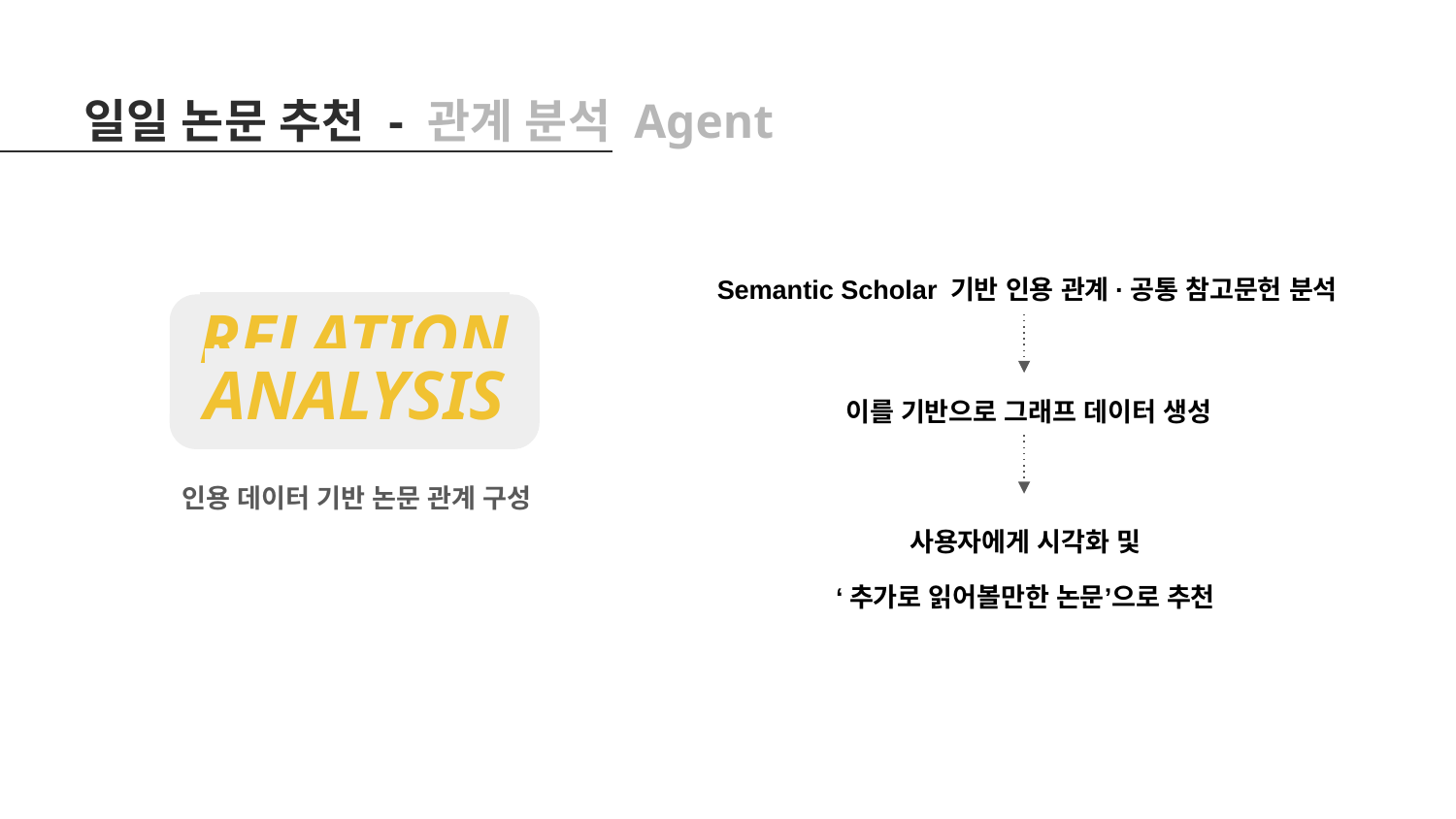

일일 논문 추천 - 관계 분석 Agent
Semantic Scholar 기반 인용 관계·공통 참고문헌 분석

RELATION
ANALYSIS

인용 데이터 기반 논문 관계 구성
이를 기반으로 그래프 데이터 생성
사용자에게 시각화 및
‘추가로 읽어볼만한 논문’으로 추천